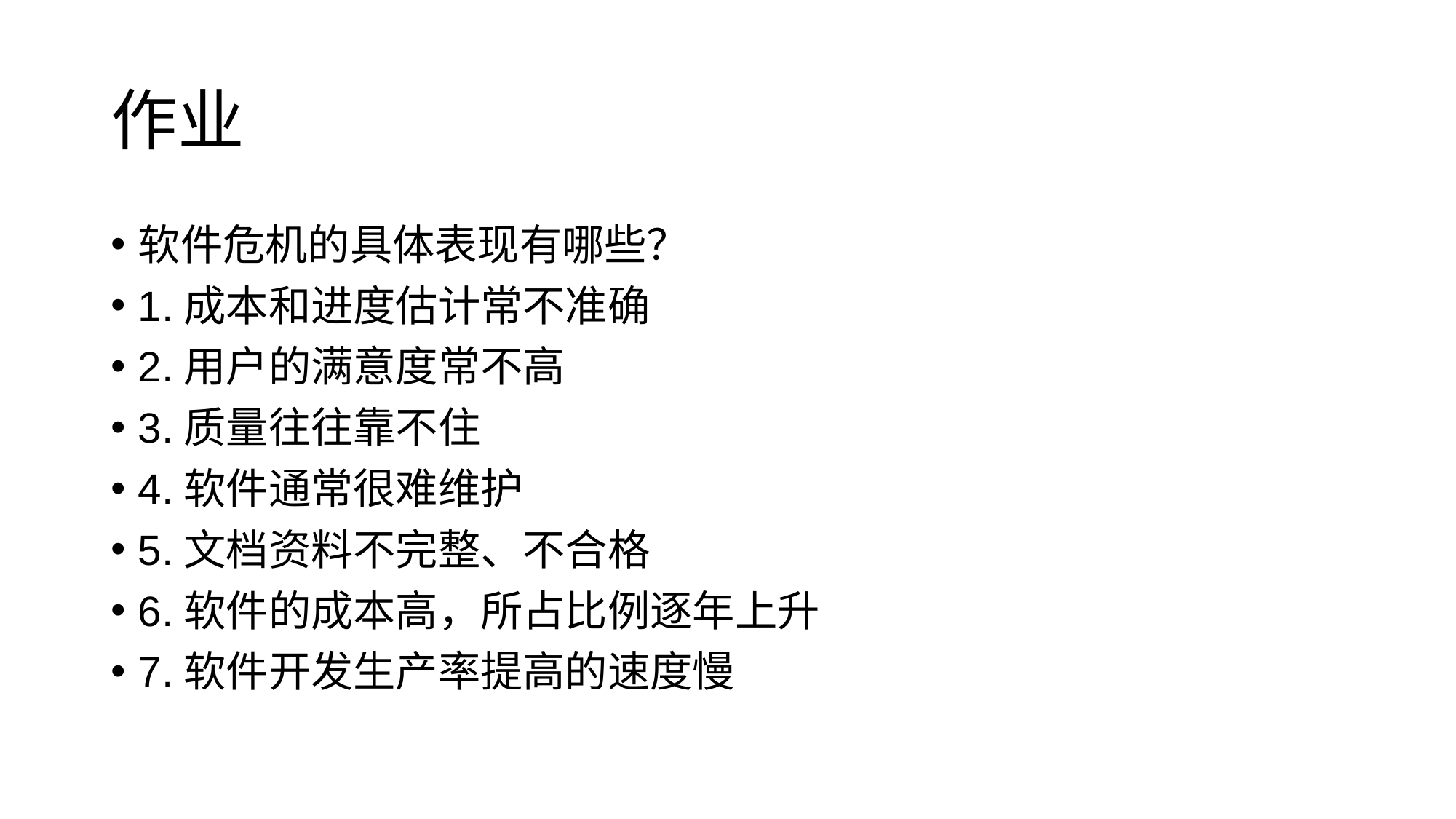

# 作业
软件危机的具体表现有哪些？
1.成本和进度估计常不准确
2.用户的满意度常不高
3.质量往往靠不住
4.软件通常很难维护
5.文档资料不完整、不合格
6.软件的成本高，所占比例逐年上升
7.软件开发生产率提高的速度慢